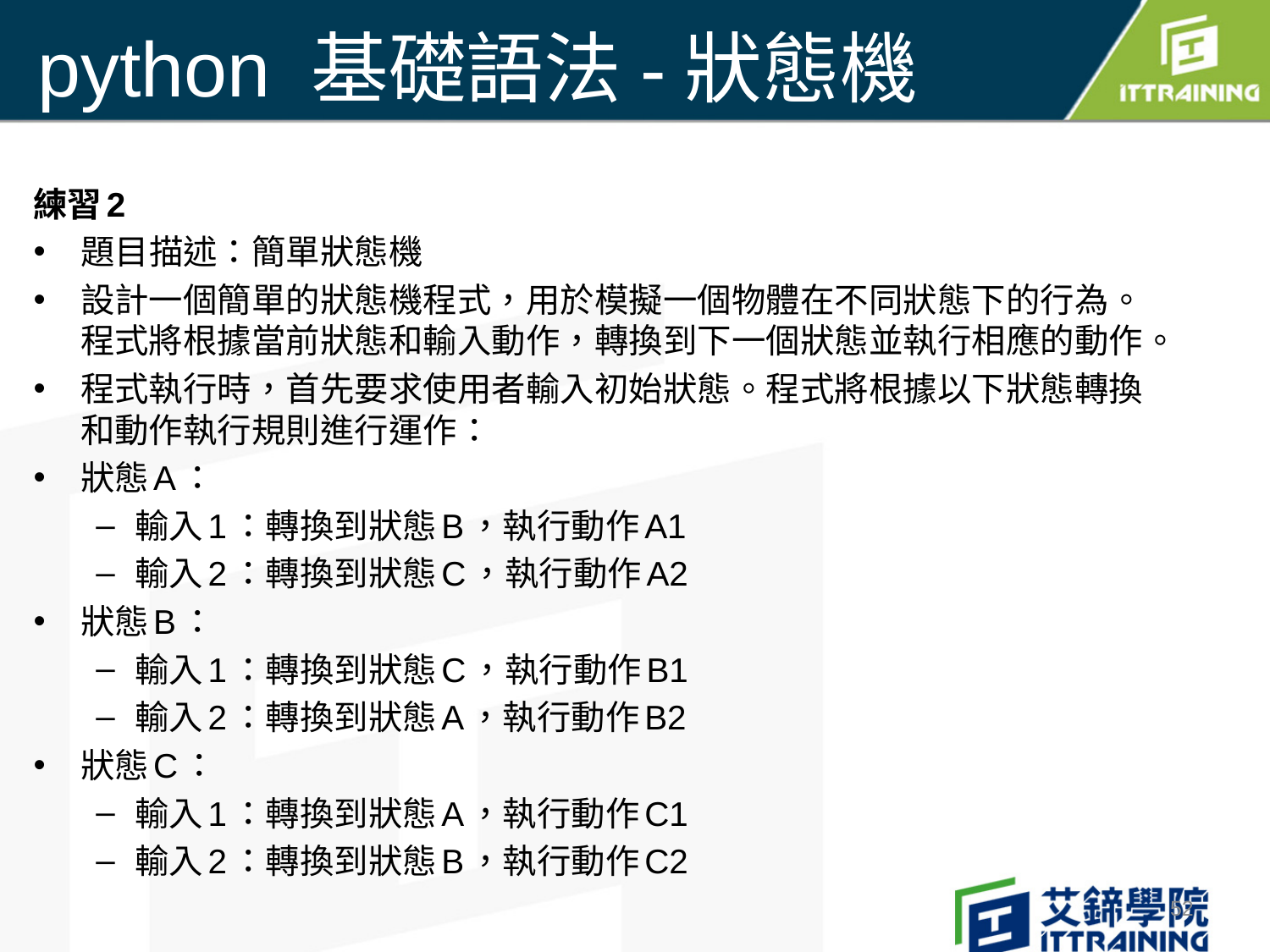

# python 基礎語法-狀態機
練習2
題目描述：簡單狀態機
設計一個簡單的狀態機程式，用於模擬一個物體在不同狀態下的行為。程式將根據當前狀態和輸入動作，轉換到下一個狀態並執行相應的動作。
程式執行時，首先要求使用者輸入初始狀態。程式將根據以下狀態轉換和動作執行規則進行運作：
狀態A：
輸入1：轉換到狀態B，執行動作A1
輸入2：轉換到狀態C，執行動作A2
狀態B：
輸入1：轉換到狀態C，執行動作B1
輸入2：轉換到狀態A，執行動作B2
狀態C：
輸入1：轉換到狀態A，執行動作C1
輸入2：轉換到狀態B，執行動作C2
52